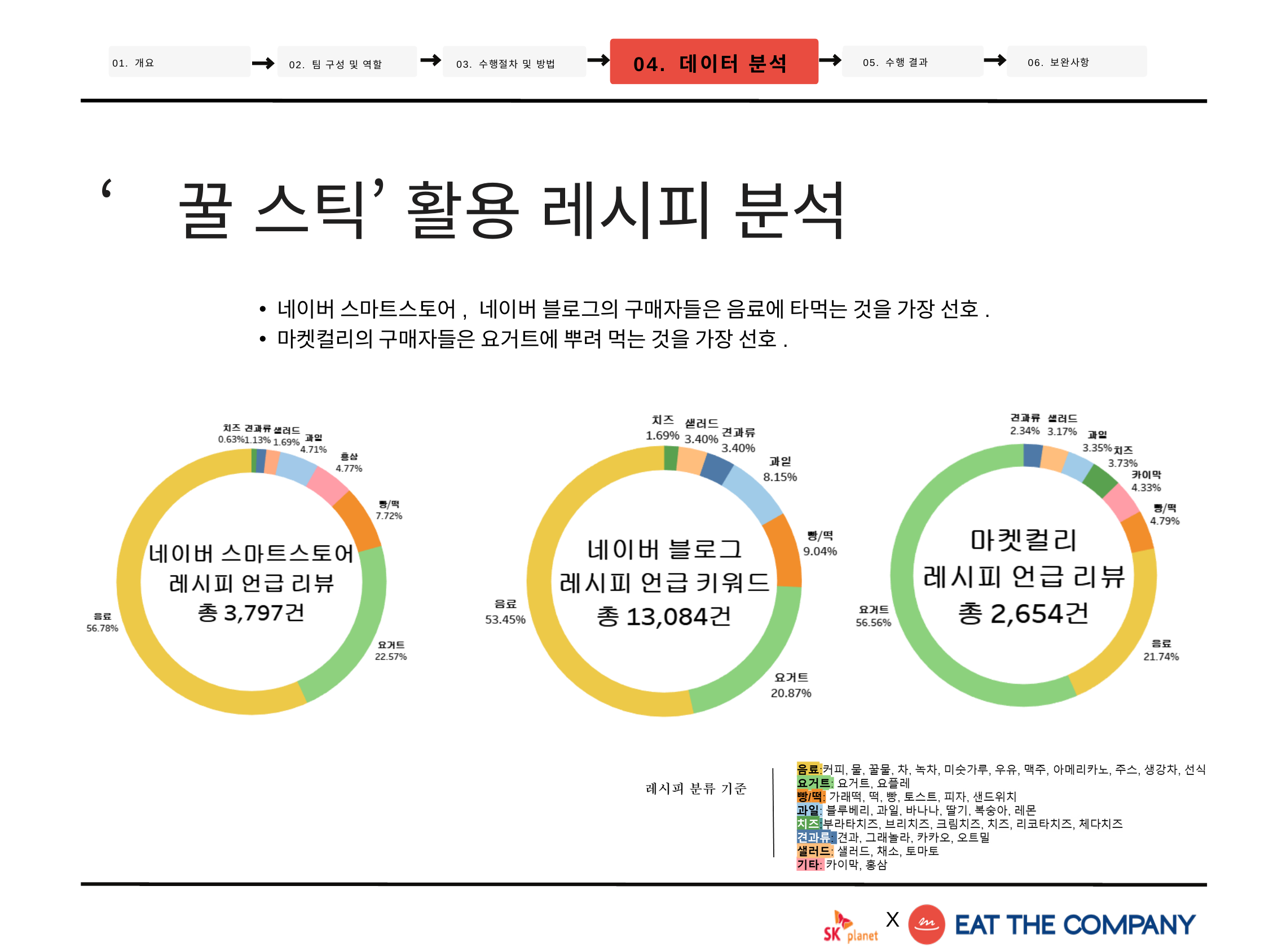

04. 데이터 분석

05. 수행 결과

06. 보완사항

02. 팀 구성 및 역할

01. 개요

03. 수행절차 및 방법

‘꿀 스틱’ 활용 레시피 분석

네이버 스마트스토어, 네이버 블로그의 구매자들은 음료에 타먹는 것을 가장 선호.
마켓컬리의 구매자들은 요거트에 뿌려 먹는 것을 가장 선호.

X